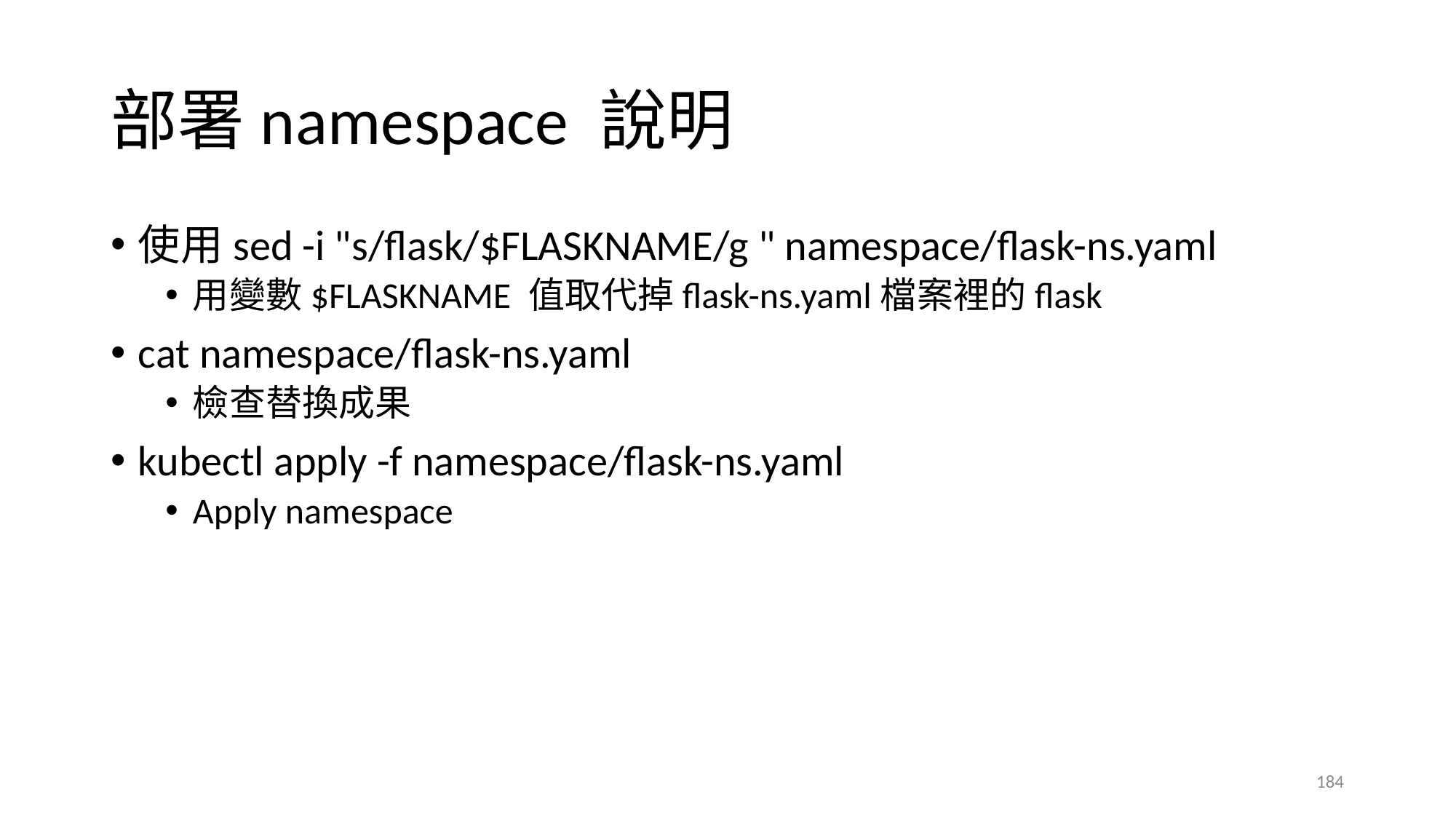

# 部署namespace 說明
使用sed -i "s/flask/$FLASKNAME/g " namespace/flask-ns.yaml
用變數$FLASKNAME 值取代掉flask-ns.yaml檔案裡的flask
cat namespace/flask-ns.yaml
檢查替換成果
kubectl apply -f namespace/flask-ns.yaml
Apply namespace
184